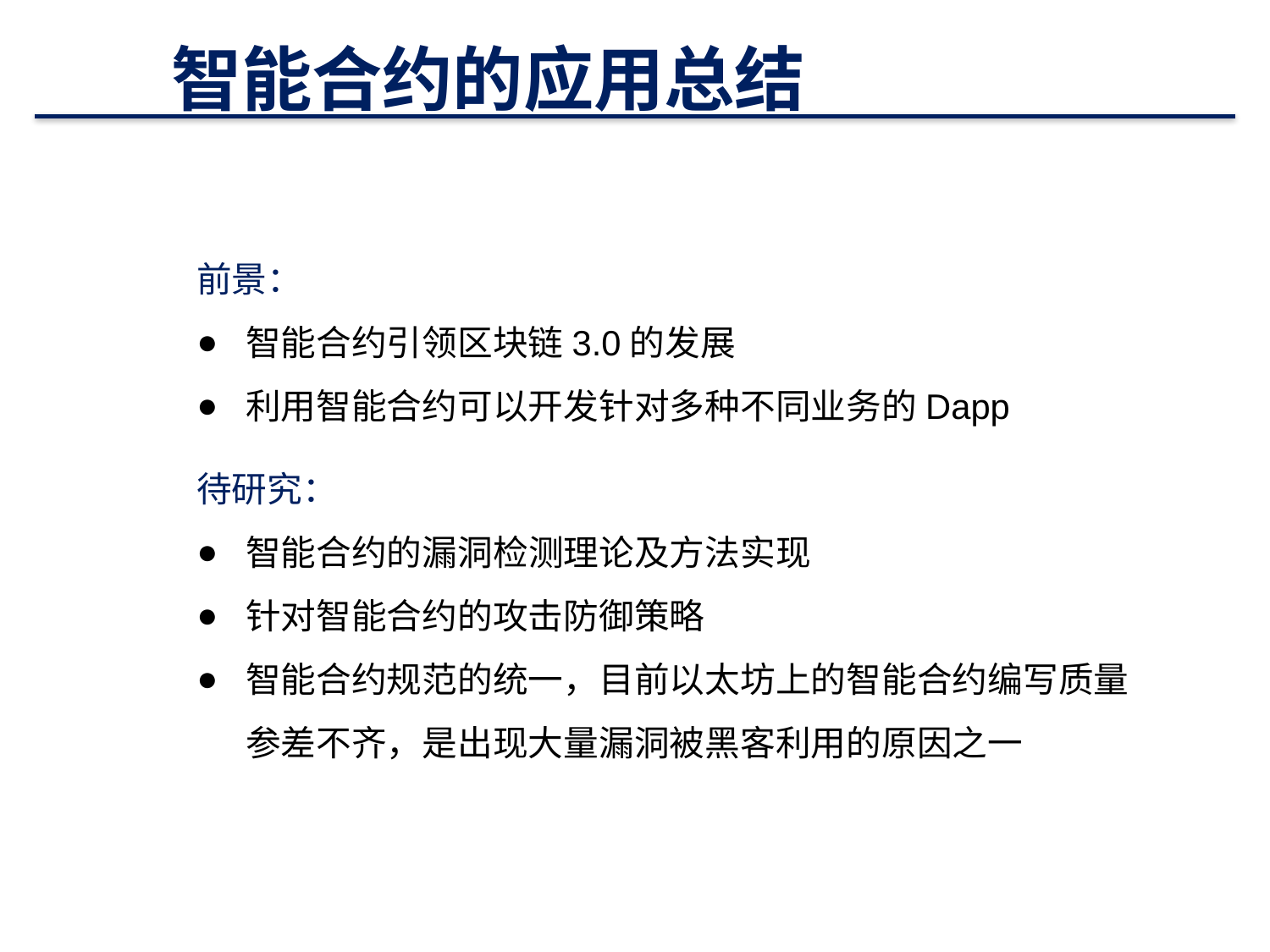

# 智能合约的应用总结
49
52
前景：
智能合约引领区块链3.0的发展
利用智能合约可以开发针对多种不同业务的Dapp

待研究：
智能合约的漏洞检测理论及方法实现
针对智能合约的攻击防御策略
智能合约规范的统一，目前以太坊上的智能合约编写质量参差不齐，是出现大量漏洞被黑客利用的原因之一